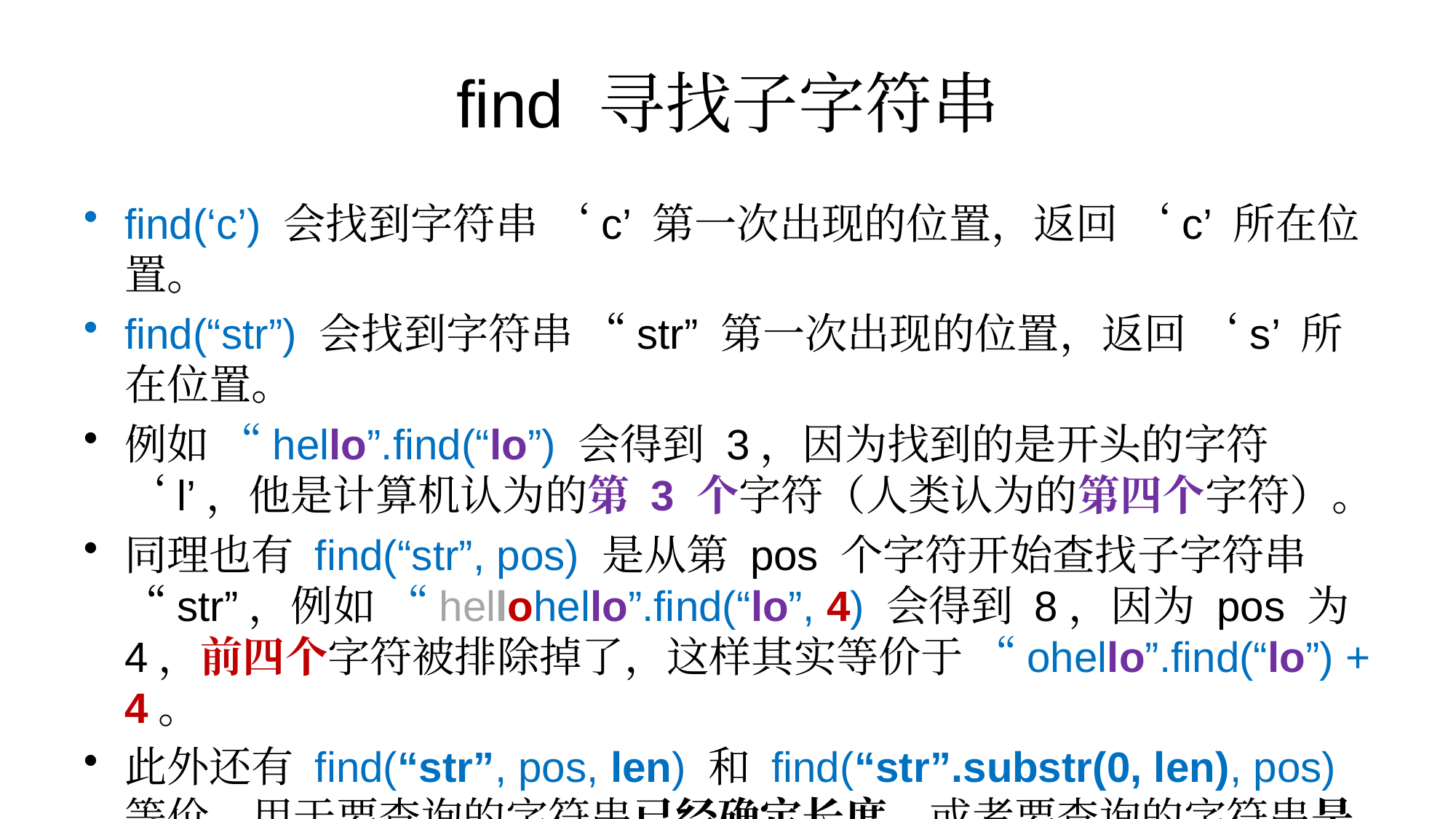

# find 寻找子字符串
find(‘c’) 会找到字符串 ‘c’ 第一次出现的位置，返回 ‘c’ 所在位置。
find(“str”) 会找到字符串 “str” 第一次出现的位置，返回 ‘s’ 所在位置。
例如 “hello”.find(“lo”) 会得到 3，因为找到的是开头的字符 ‘l’，他是计算机认为的第 3 个字符（人类认为的第四个字符）。
同理也有 find(“str”, pos) 是从第 pos 个字符开始查找子字符串 “str”，例如 “hellohello”.find(“lo”, 4) 会得到 8，因为 pos 为 4，前四个字符被排除掉了，这样其实等价于 “ohello”.find(“lo”) + 4。
此外还有 find(“str”, pos, len) 和 find(“str”.substr(0, len), pos) 等价，用于要查询的字符串已经确定长度，或者要查询的字符串是个切片（string_view）的情况。若不指定这个长度 len，则默认是 C 语言的 0 结尾字符串，find 还要去求 len = strlen(“str”)，相对低效。